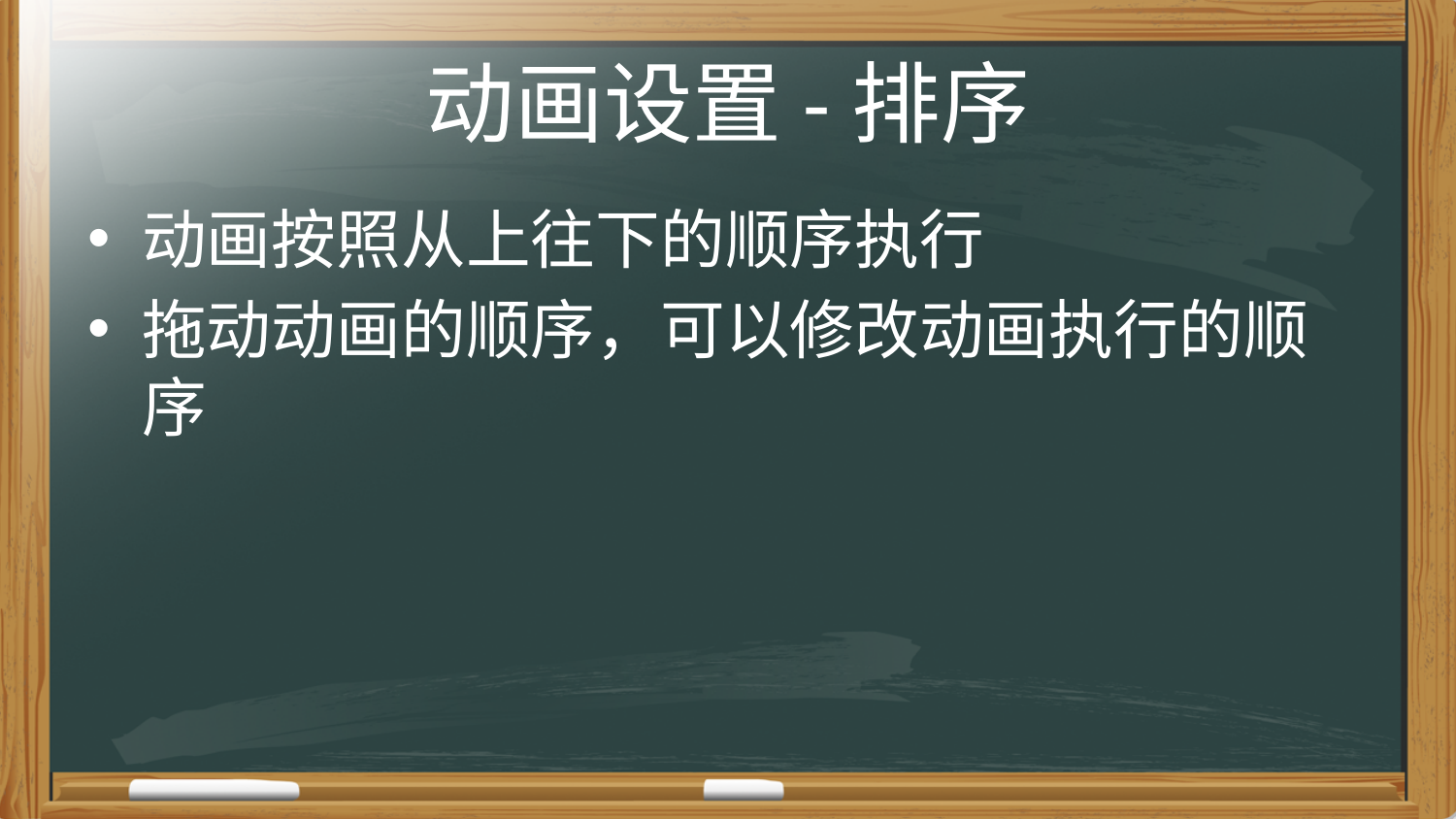

# 动画设置-排序
动画按照从上往下的顺序执行
拖动动画的顺序，可以修改动画执行的顺序